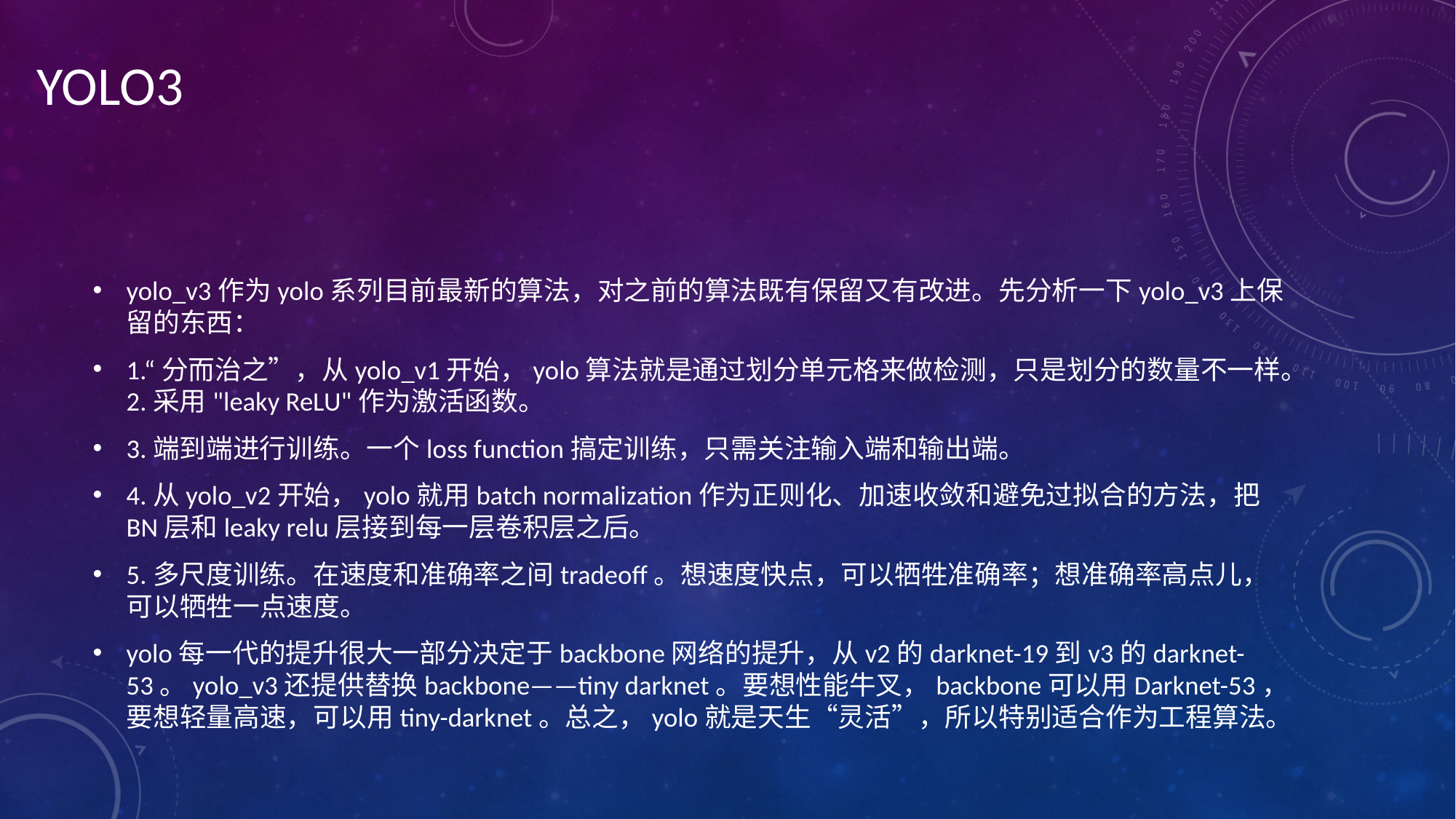

# YOLO3
yolo_v3作为yolo系列目前最新的算法，对之前的算法既有保留又有改进。先分析一下yolo_v3上保留的东西：
1.“分而治之”，从yolo_v1开始，yolo算法就是通过划分单元格来做检测，只是划分的数量不一样。2.采用"leaky ReLU"作为激活函数。
3.端到端进行训练。一个loss function搞定训练，只需关注输入端和输出端。
4.从yolo_v2开始，yolo就用batch normalization作为正则化、加速收敛和避免过拟合的方法，把BN层和leaky relu层接到每一层卷积层之后。
5.多尺度训练。在速度和准确率之间tradeoff。想速度快点，可以牺牲准确率；想准确率高点儿，可以牺牲一点速度。
yolo每一代的提升很大一部分决定于backbone网络的提升，从v2的darknet-19到v3的darknet-53。yolo_v3还提供替换backbone——tiny darknet。要想性能牛叉，backbone可以用Darknet-53，要想轻量高速，可以用tiny-darknet。总之，yolo就是天生“灵活”，所以特别适合作为工程算法。